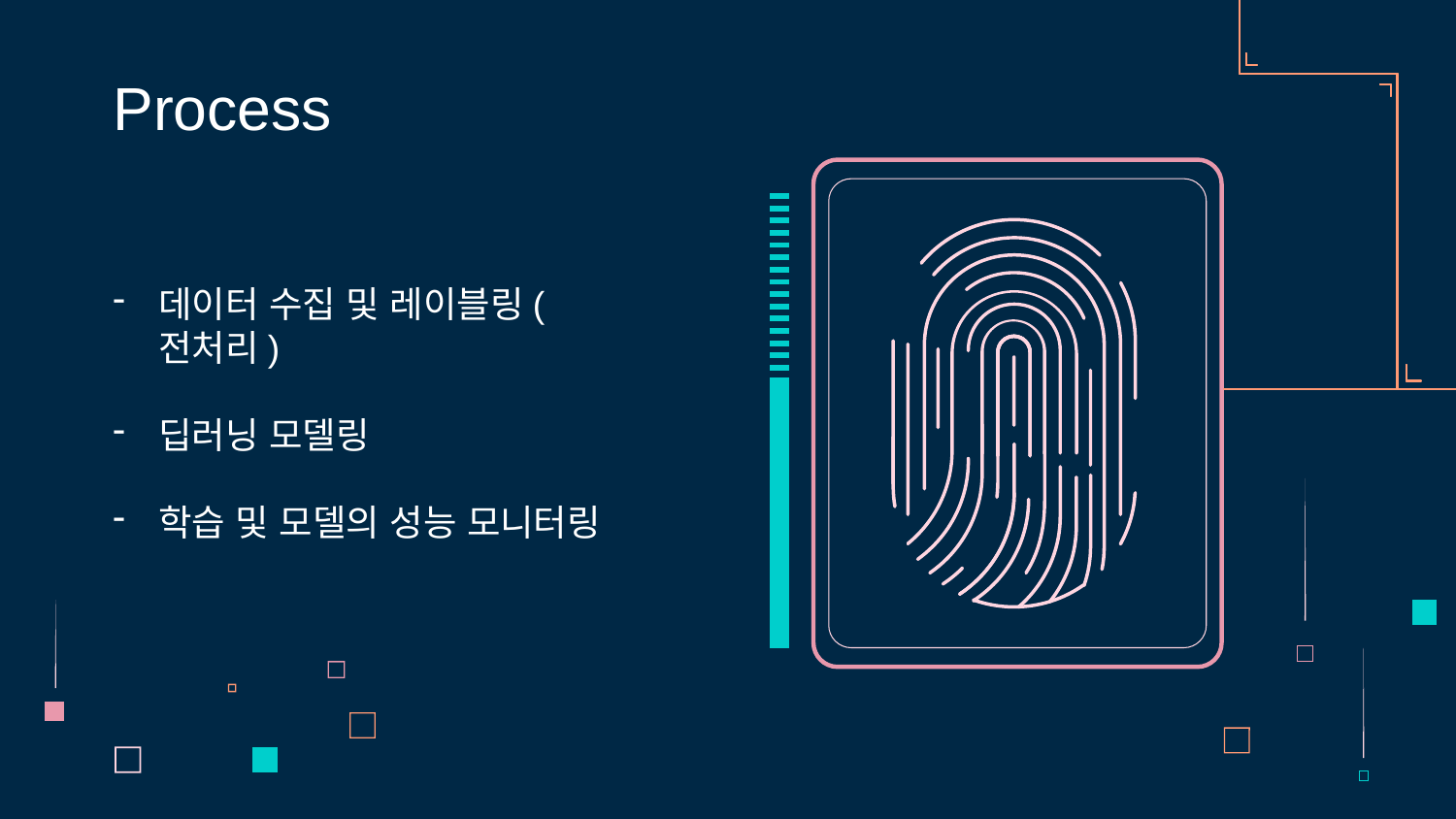

# Process

데이터 수집 및 레이블링(전처리)

딥러닝 모델링

학습 및 모델의 성능 모니터링